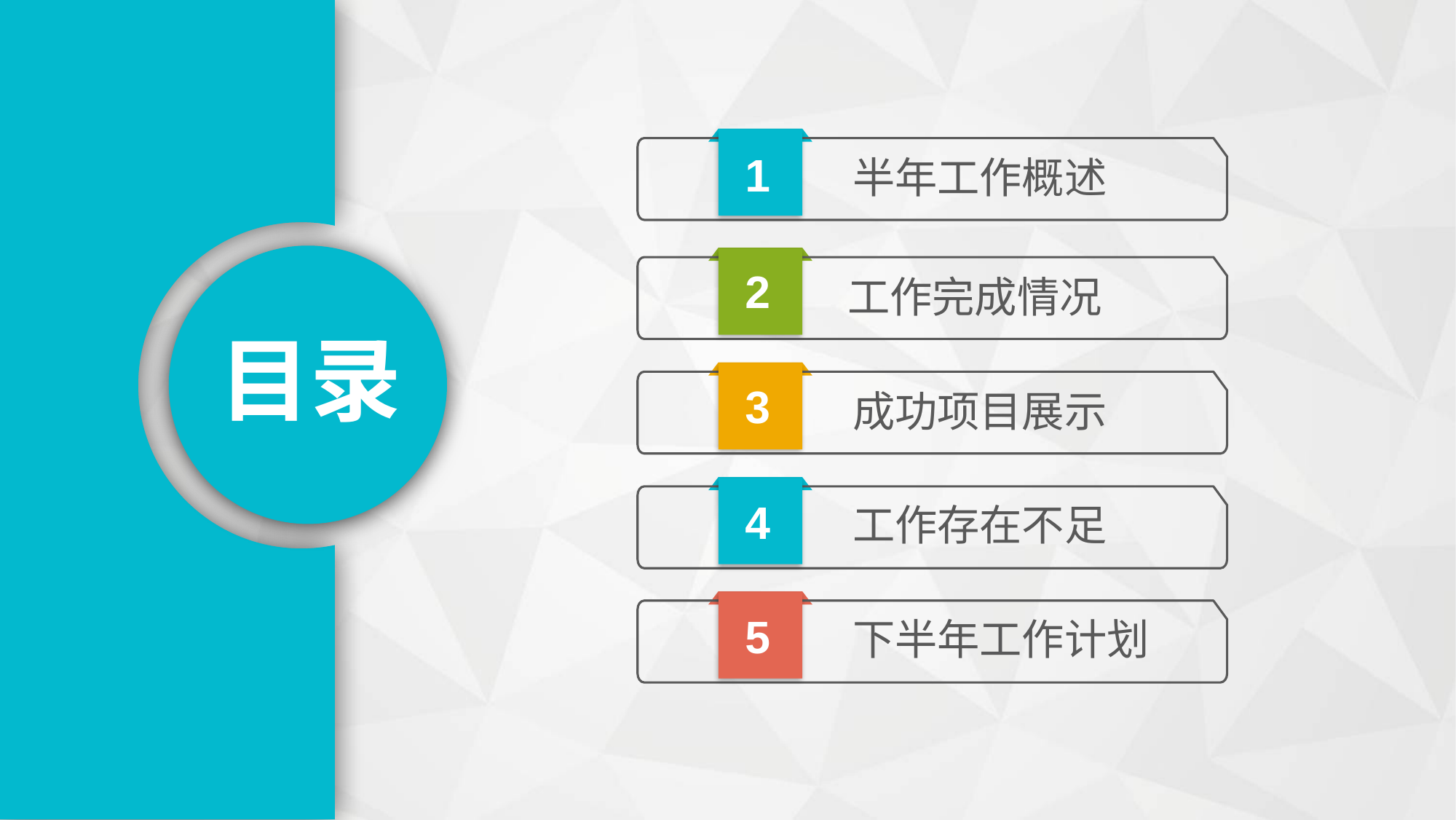

1
半年工作概述

目录

2
工作完成情况

3
成功项目展示

4
工作存在不足

5
下半年工作计划